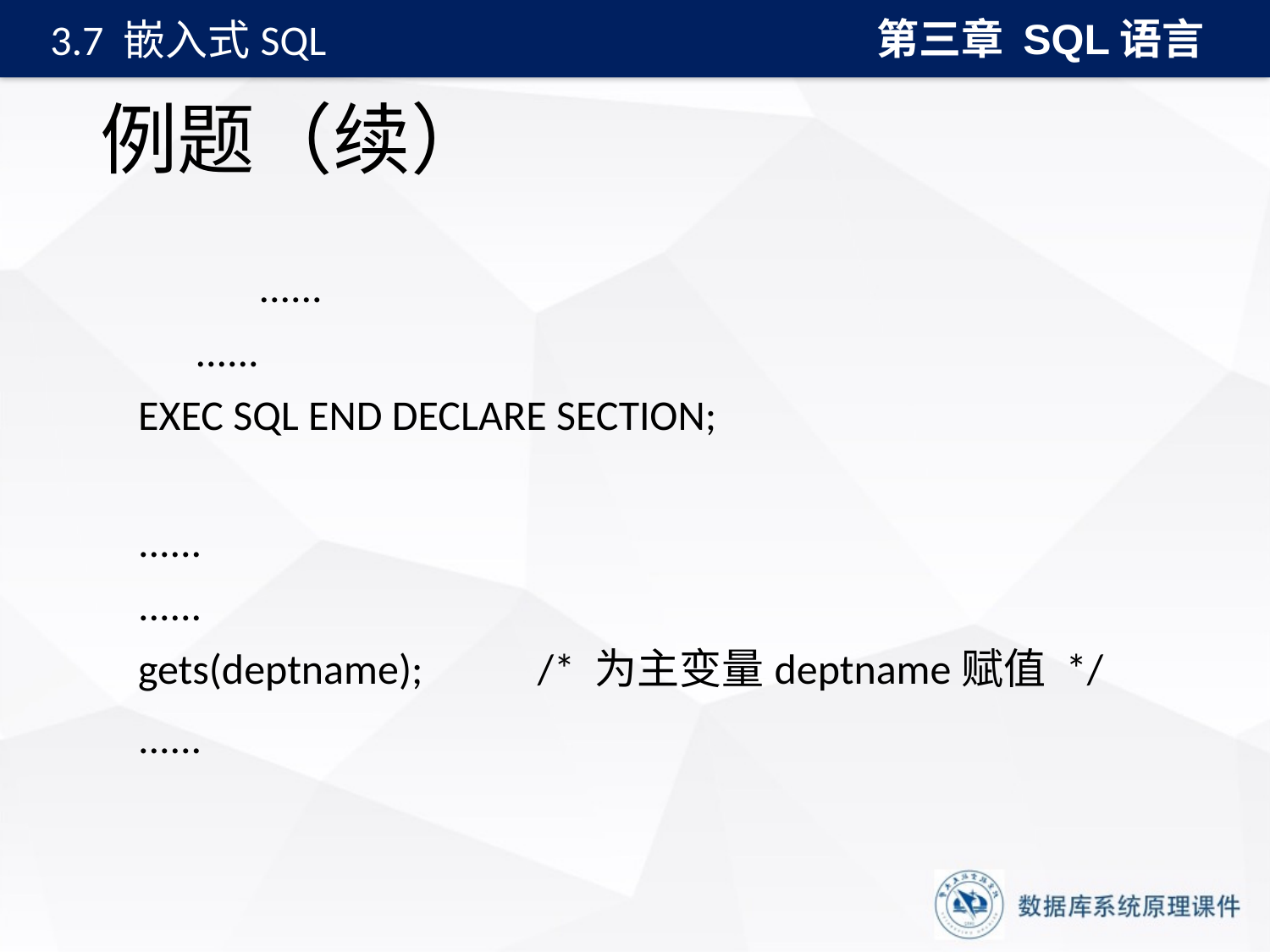

第三章 SQL语言
3.7 嵌入式SQL
# 例题（续）
		......
          ......
    EXEC SQL END DECLARE SECTION;

    ......
    ......
    gets(deptname);            /* 为主变量deptname赋值 */
    ......